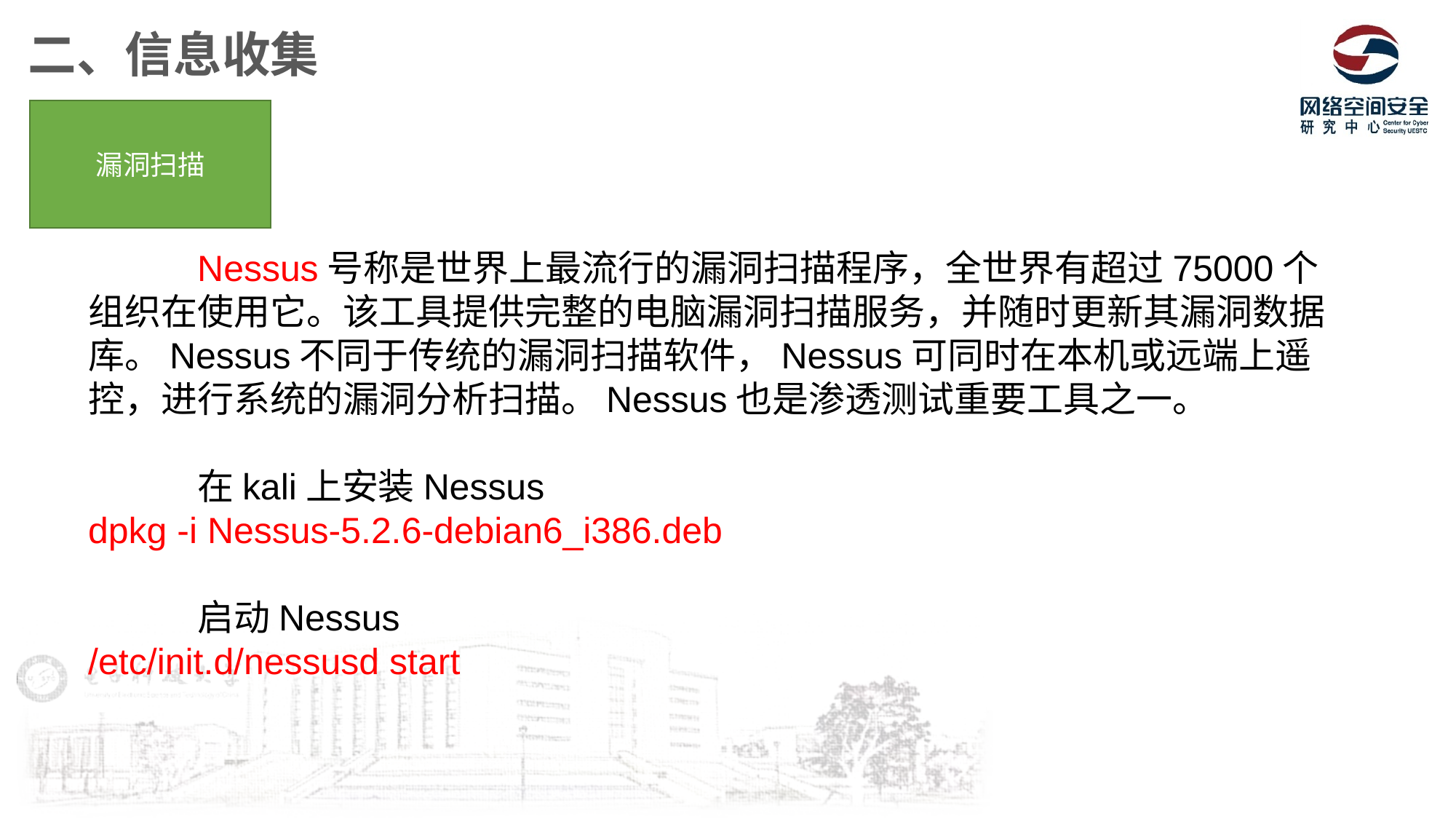

二、信息收集
漏洞扫描
	Nessus号称是世界上最流行的漏洞扫描程序，全世界有超过75000个组织在使用它。该工具提供完整的电脑漏洞扫描服务，并随时更新其漏洞数据库。Nessus不同于传统的漏洞扫描软件，Nessus可同时在本机或远端上遥控，进行系统的漏洞分析扫描。Nessus也是渗透测试重要工具之一。

	在kali上安装Nessus
dpkg -i Nessus-5.2.6-debian6_i386.deb

	启动Nessus
/etc/init.d/nessusd start